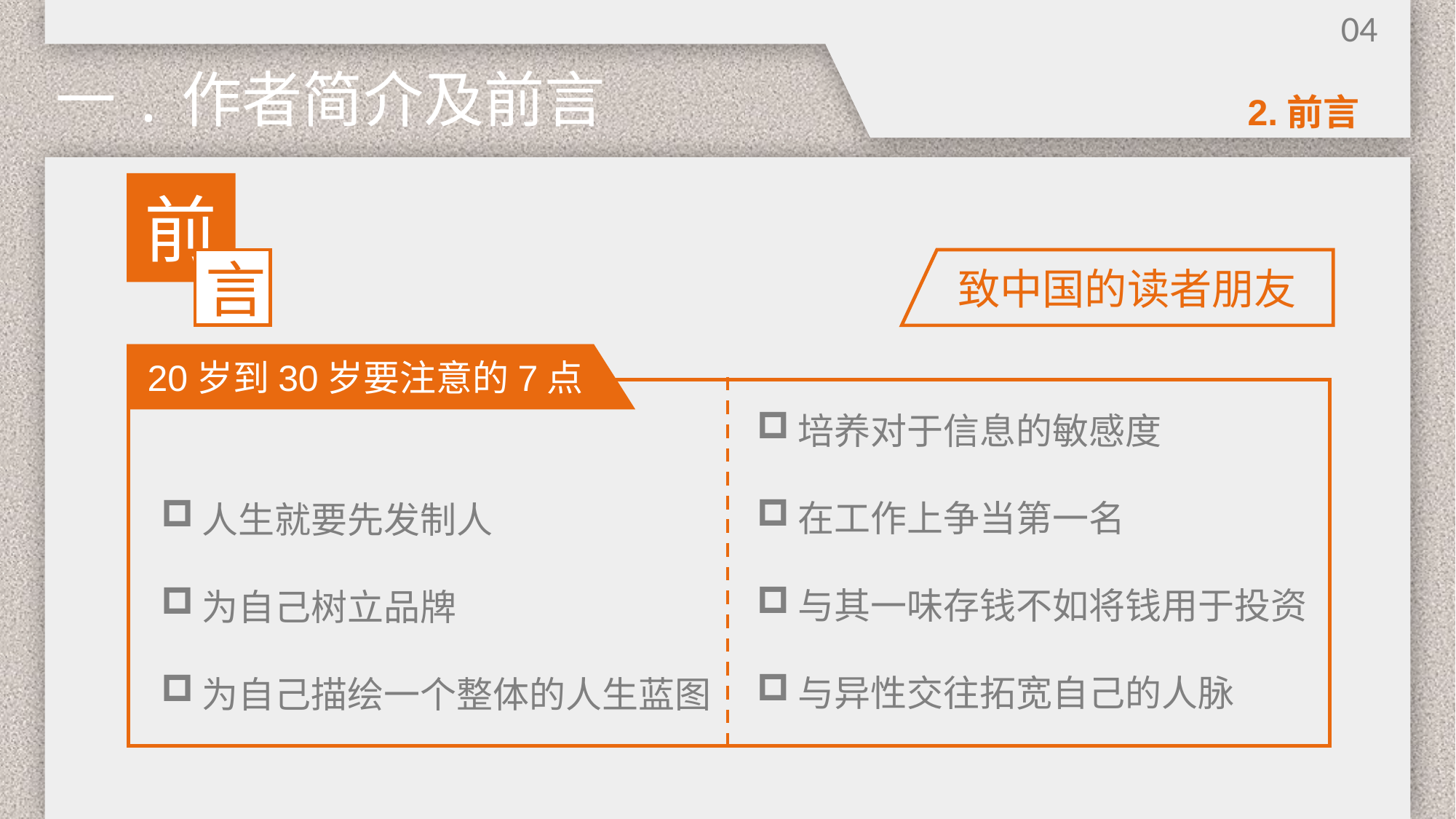

04
一.作者简介及前言
2.前言
前
言
 致中国的读者朋友
 20岁到30岁要注意的7点

培养对于信息的敏感度

在工作上争当第一名

与其一味存钱不如将钱用于投资

与异性交往拓宽自己的人脉
人生就要先发制人

为自己树立品牌

为自己描绘一个整体的人生蓝图